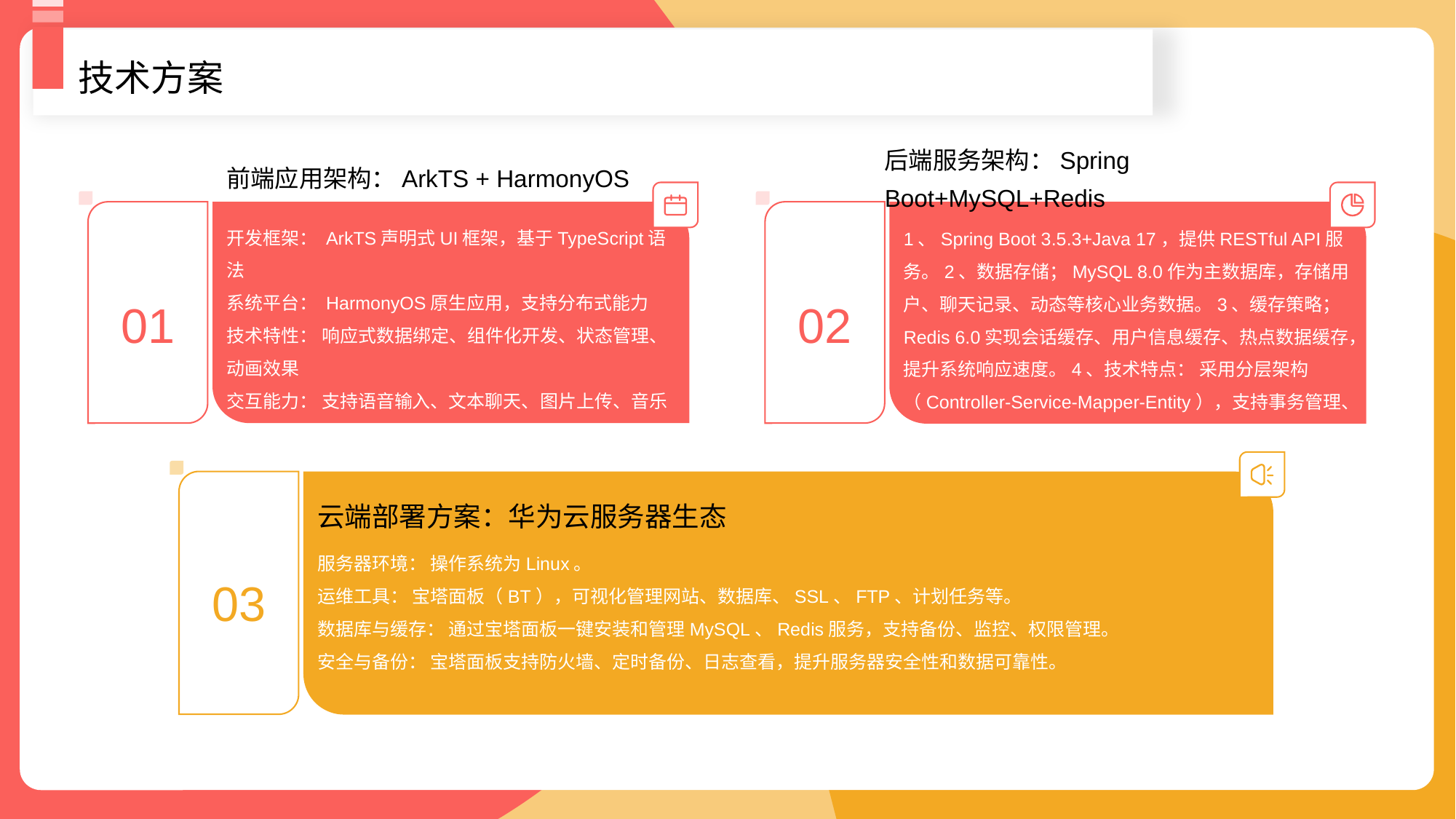

技术方案
前端应用架构：ArkTS + HarmonyOS
后端服务架构：Spring Boot+MySQL+Redis

开发框架： ArkTS声明式UI框架，基于TypeScript语法
系统平台： HarmonyOS原生应用，支持分布式能力
技术特性： 响应式数据绑定、组件化开发、状态管理、动画效果
交互能力： 支持语音输入、文本聊天、图片上传、音乐播放等多媒体功能
1、Spring Boot 3.5.3+Java 17，提供RESTful API服务。2、数据存储；MySQL 8.0作为主数据库，存储用户、聊天记录、动态等核心业务数据。3、缓存策略；Redis 6.0实现会话缓存、用户信息缓存、热点数据缓存，提升系统响应速度。4、技术特点： 采用分层架构（Controller-Service-Mapper-Entity），支持事务管理、连接池优化。

01
02

云端部署方案：华为云服务器生态
服务器环境： 操作系统为Linux。
运维工具： 宝塔面板（BT），可视化管理网站、数据库、SSL、FTP、计划任务等。
数据库与缓存： 通过宝塔面板一键安装和管理MySQL、Redis服务，支持备份、监控、权限管理。
安全与备份： 宝塔面板支持防火墙、定时备份、日志查看，提升服务器安全性和数据可靠性。
03